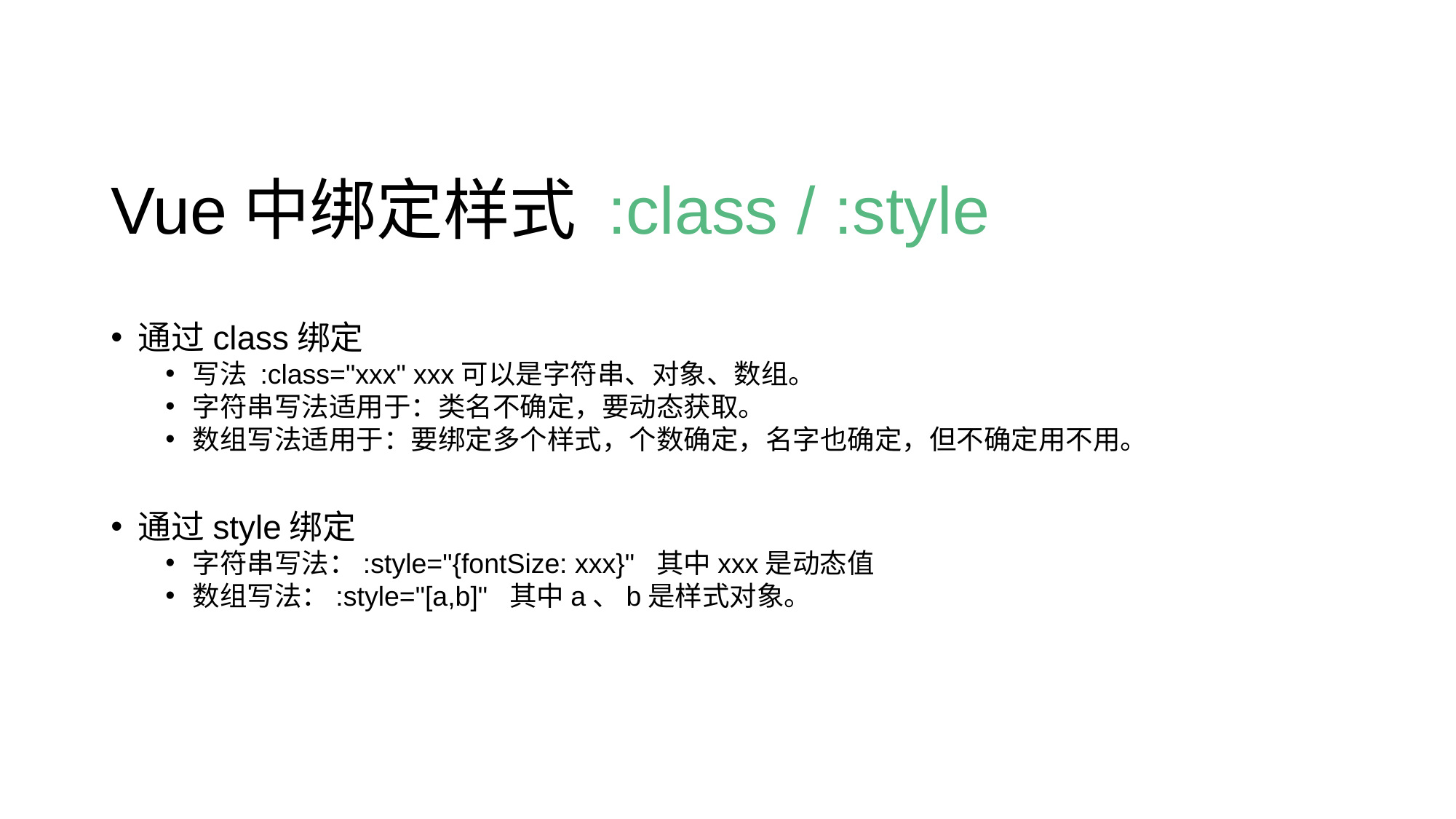

# Vue中绑定样式 :class / :style
通过class绑定
写法 :class="xxx" xxx可以是字符串、对象、数组。
字符串写法适用于：类名不确定，要动态获取。
数组写法适用于：要绑定多个样式，个数确定，名字也确定，但不确定用不用。

通过style绑定
字符串写法：:style="{fontSize: xxx}"  其中xxx是动态值
数组写法：:style="[a,b]"  其中a、b是样式对象。